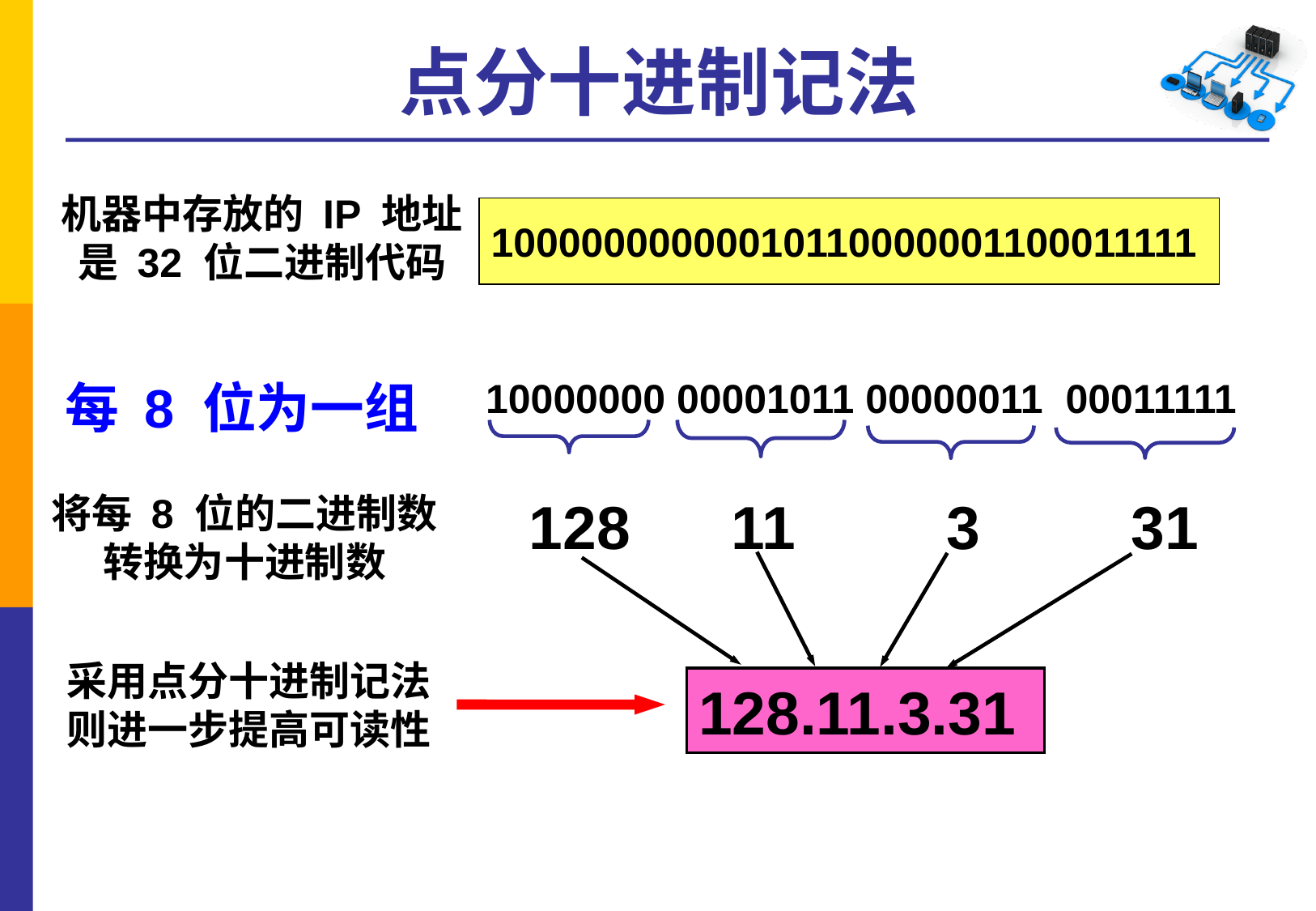

# 点分十进制记法
机器中存放的 IP 地址
是 32 位二进制代码
10000000000010110000001100011111

10000000 00001011 00000011  00011111
每 8 位为一组
将每 8 位的二进制数
转换为十进制数
128         11         3         31

采用点分十进制记法
则进一步提高可读性
128.11.3.31